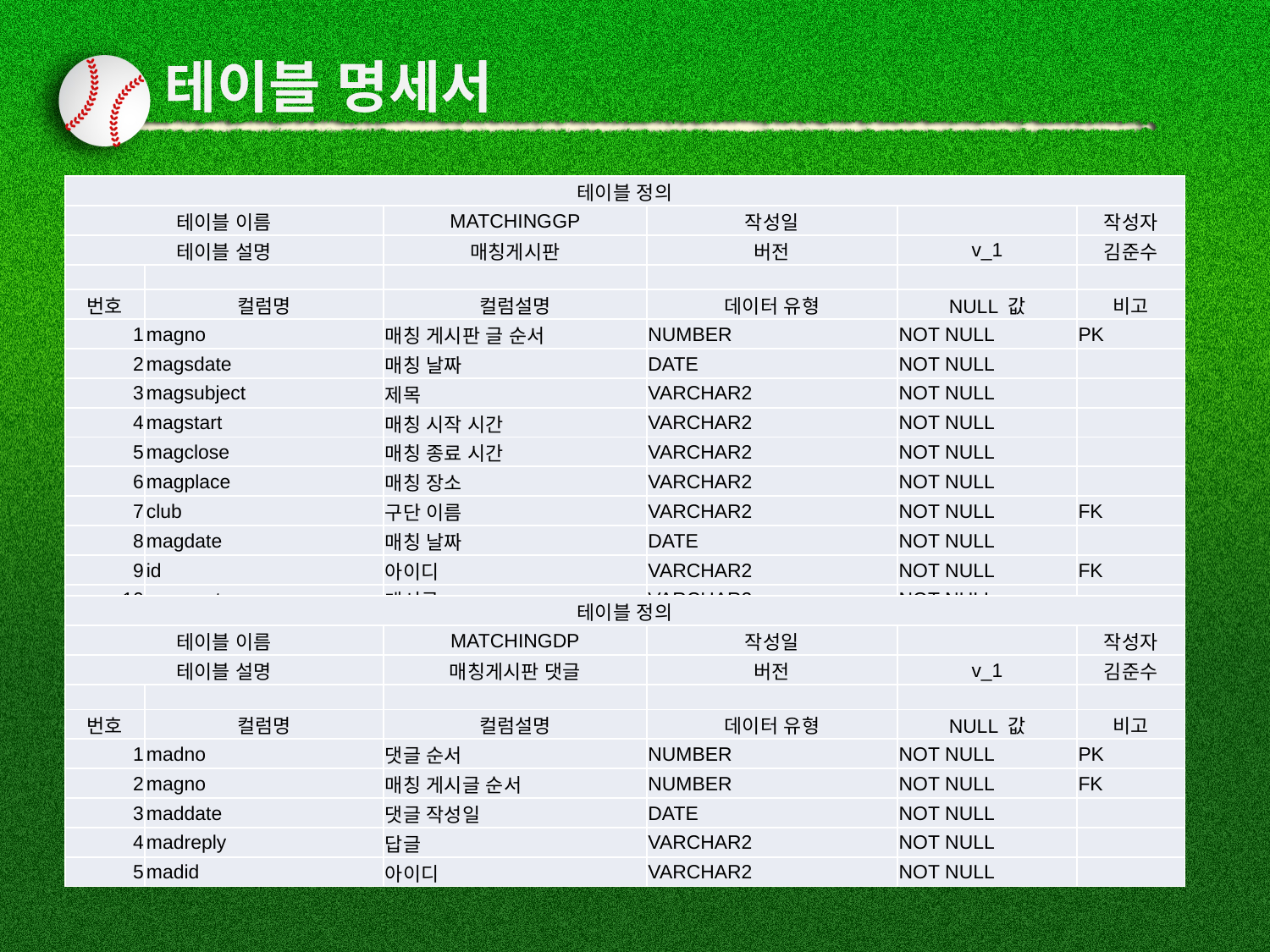

# 테이블 명세서
| 테이블 정의 |  |  |  |  |  |
| --- | --- | --- | --- | --- | --- |
| 테이블 이름 |  | MATCHINGGP | 작성일 |  | 작성자 |
| 테이블 설명 |  | 매칭게시판 | 버전 | v\_1 | 김준수 |
|  |  |  |  |  |  |
| 번호 | 컬럼명 | 컬럼설명 | 데이터 유형 | NULL 값 | 비고 |
| 1 | magno | 매칭 게시판 글 순서 | NUMBER | NOT NULL | PK |
| 2 | magsdate | 매칭 날짜 | DATE | NOT NULL |  |
| 3 | magsubject | 제목 | VARCHAR2 | NOT NULL |  |
| 4 | magstart | 매칭 시작 시간 | VARCHAR2 | NOT NULL |  |
| 5 | magclose | 매칭 종료 시간 | VARCHAR2 | NOT NULL |  |
| 6 | magplace | 매칭 장소 | VARCHAR2 | NOT NULL |  |
| 7 | club | 구단 이름 | VARCHAR2 | NOT NULL | FK |
| 8 | magdate | 매칭 날짜 | DATE | NOT NULL |  |
| 9 | id | 아이디 | VARCHAR2 | NOT NULL | FK |
| 10 | magposts | 게시글 | VARCHAR2 | NOT NULL |  |
| 테이블 정의 |  |  |  |  |  |
| --- | --- | --- | --- | --- | --- |
| 테이블 이름 |  | MATCHINGDP | 작성일 |  | 작성자 |
| 테이블 설명 |  | 매칭게시판 댓글 | 버전 | v\_1 | 김준수 |
|  |  |  |  |  |  |
| 번호 | 컬럼명 | 컬럼설명 | 데이터 유형 | NULL 값 | 비고 |
| 1 | madno | 댓글 순서 | NUMBER | NOT NULL | PK |
| 2 | magno | 매칭 게시글 순서 | NUMBER | NOT NULL | FK |
| 3 | maddate | 댓글 작성일 | DATE | NOT NULL |  |
| 4 | madreply | 답글 | VARCHAR2 | NOT NULL |  |
| 5 | madid | 아이디 | VARCHAR2 | NOT NULL |  |